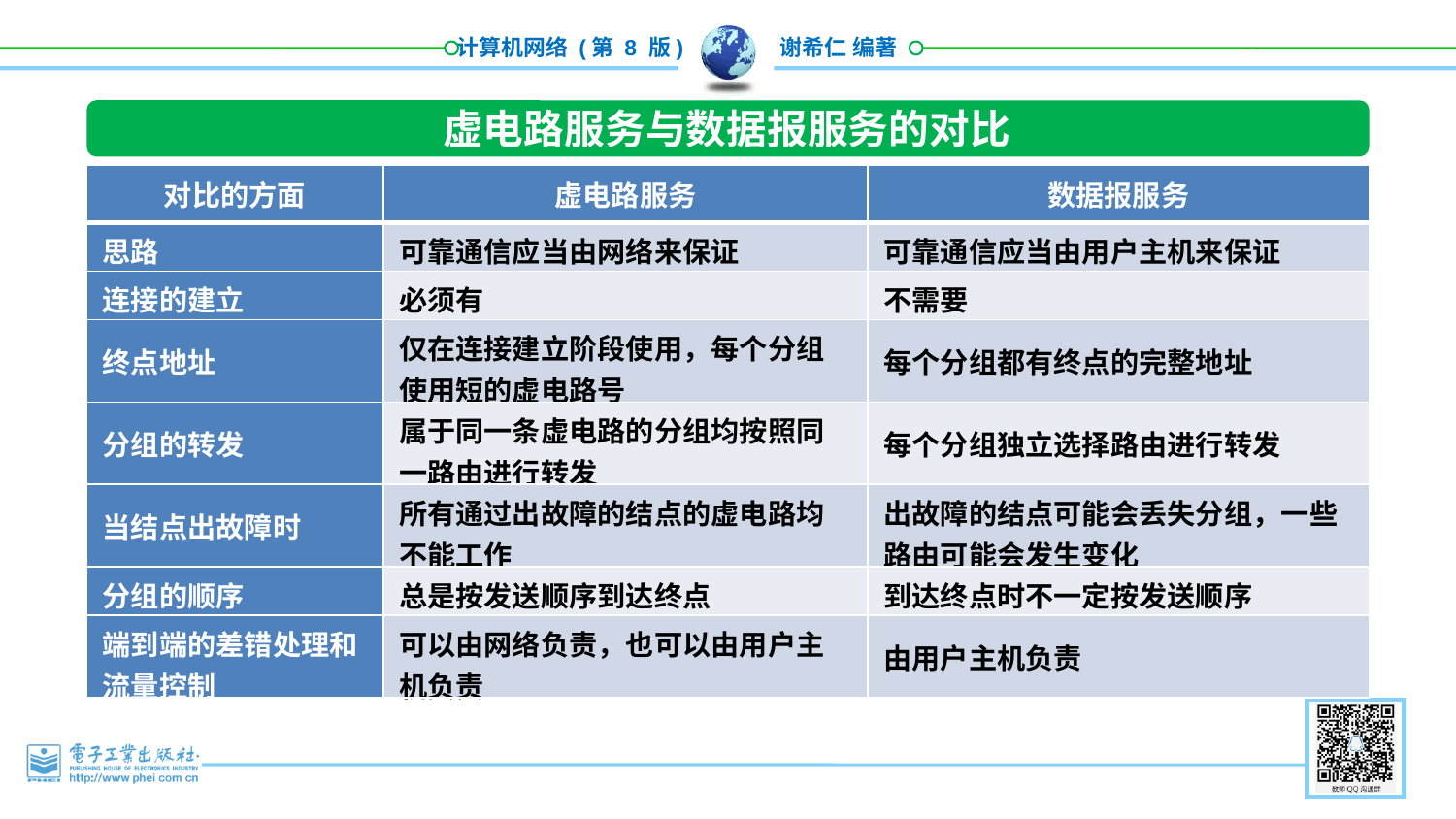

虚电路服务与数据报服务的对比

| 对比的方面 | 虚电路服务 | 数据报服务 |
| --- | --- | --- |
| 思路 | 可靠通信应当由网络来保证 | 可靠通信应当由用户主机来保证 |
| 连接的建立 | 必须有 | 不需要 |
| 终点地址 | 仅在连接建立阶段使用，每个分组使用短的虚电路号 | 每个分组都有终点的完整地址 |
| 分组的转发 | 属于同一条虚电路的分组均按照同一路由进行转发 | 每个分组独立选择路由进行转发 |
| 当结点出故障时 | 所有通过出故障的结点的虚电路均不能工作 | 出故障的结点可能会丢失分组，一些路由可能会发生变化 |
| 分组的顺序 | 总是按发送顺序到达终点 | 到达终点时不一定按发送顺序 |
| 端到端的差错处理和流量控制 | 可以由网络负责，也可以由用户主机负责 | 由用户主机负责 |